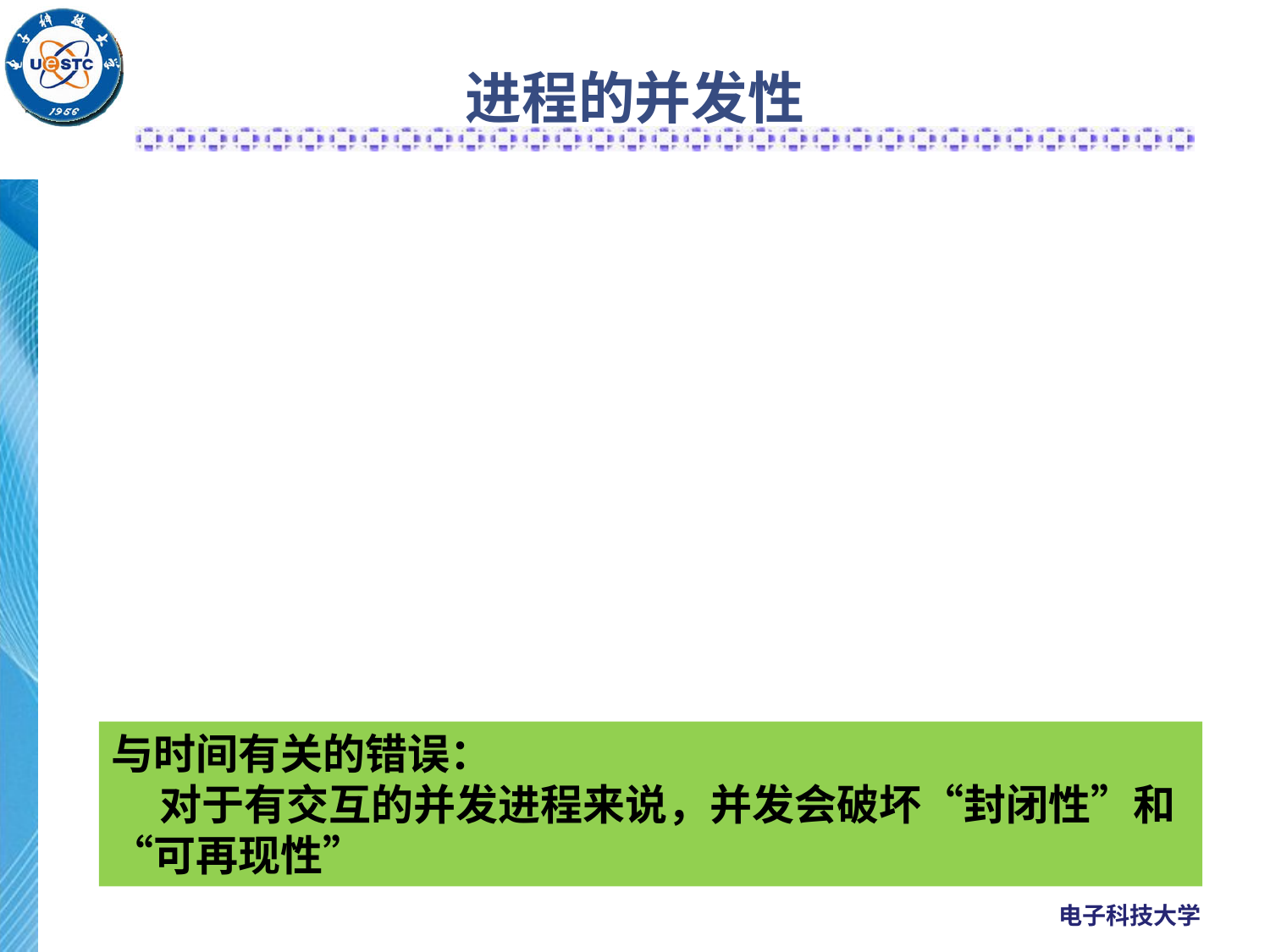

# 进程的并发性
如果一个进程的执行不影响另一个进程的执行结果，也不依赖另一个进程的进展情况，即它们是各自独立的，则称这些进程相互之间是无关的。

如果一个进程的执行要依赖其他进程的进展状况，或者可能会影响其他进程的执行结果，则说这些进程是有交互的。
与时间有关的错误：
    对于有交互的并发进程来说，并发会破坏“封闭性”和“可再现性”